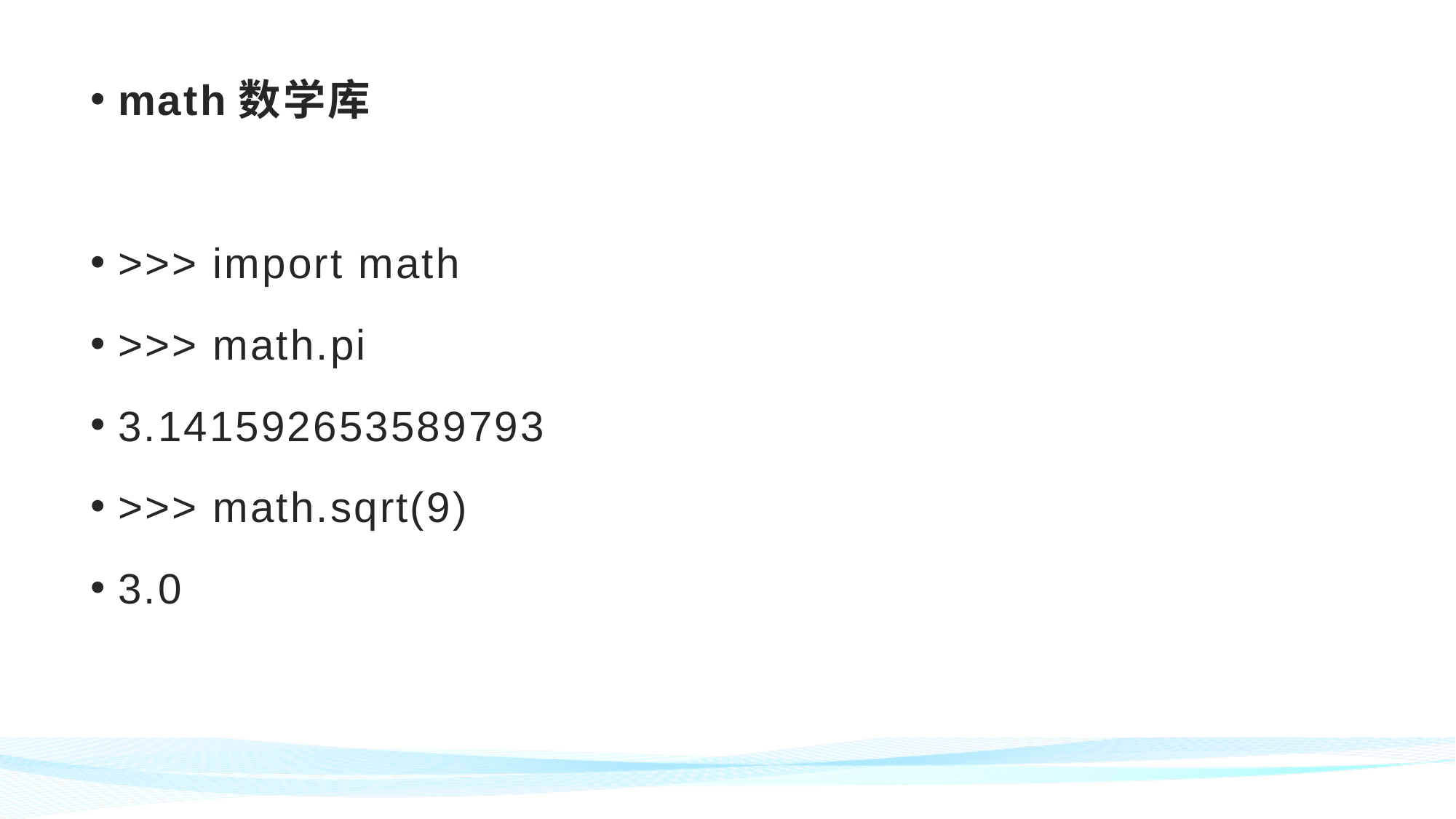

math数学库

>>> import math
>>> math.pi
3.141592653589793
>>> math.sqrt(9)
3.0